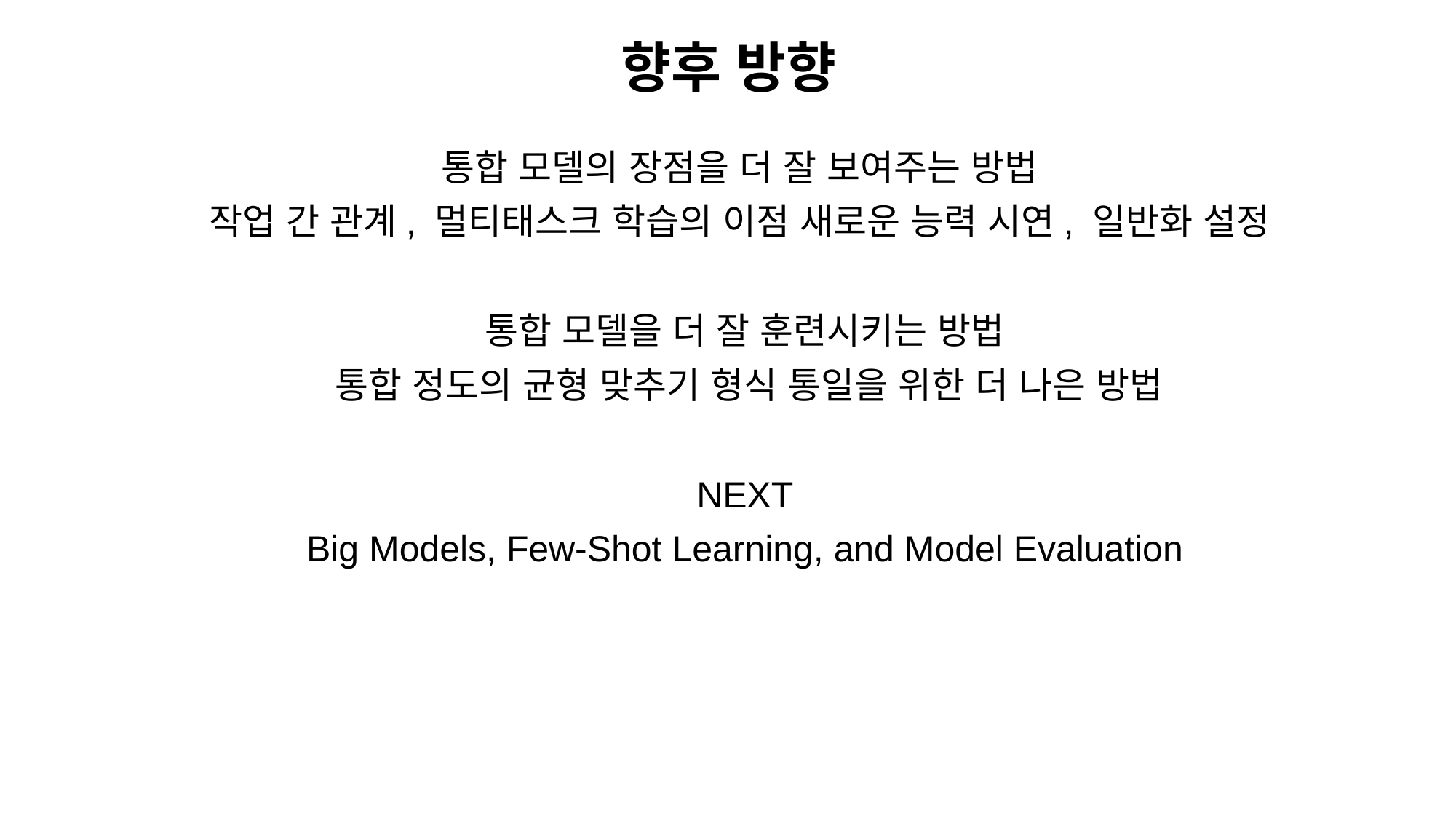

# 향후 방향
통합 모델의 장점을 더 잘 보여주는 방법
작업 간 관계, 멀티태스크 학습의 이점 새로운 능력 시연, 일반화 설정

통합 모델을 더 잘 훈련시키는 방법
 통합 정도의 균형 맞추기 형식 통일을 위한 더 나은 방법

NEXT
Big Models, Few-Shot Learning, and Model Evaluation
26